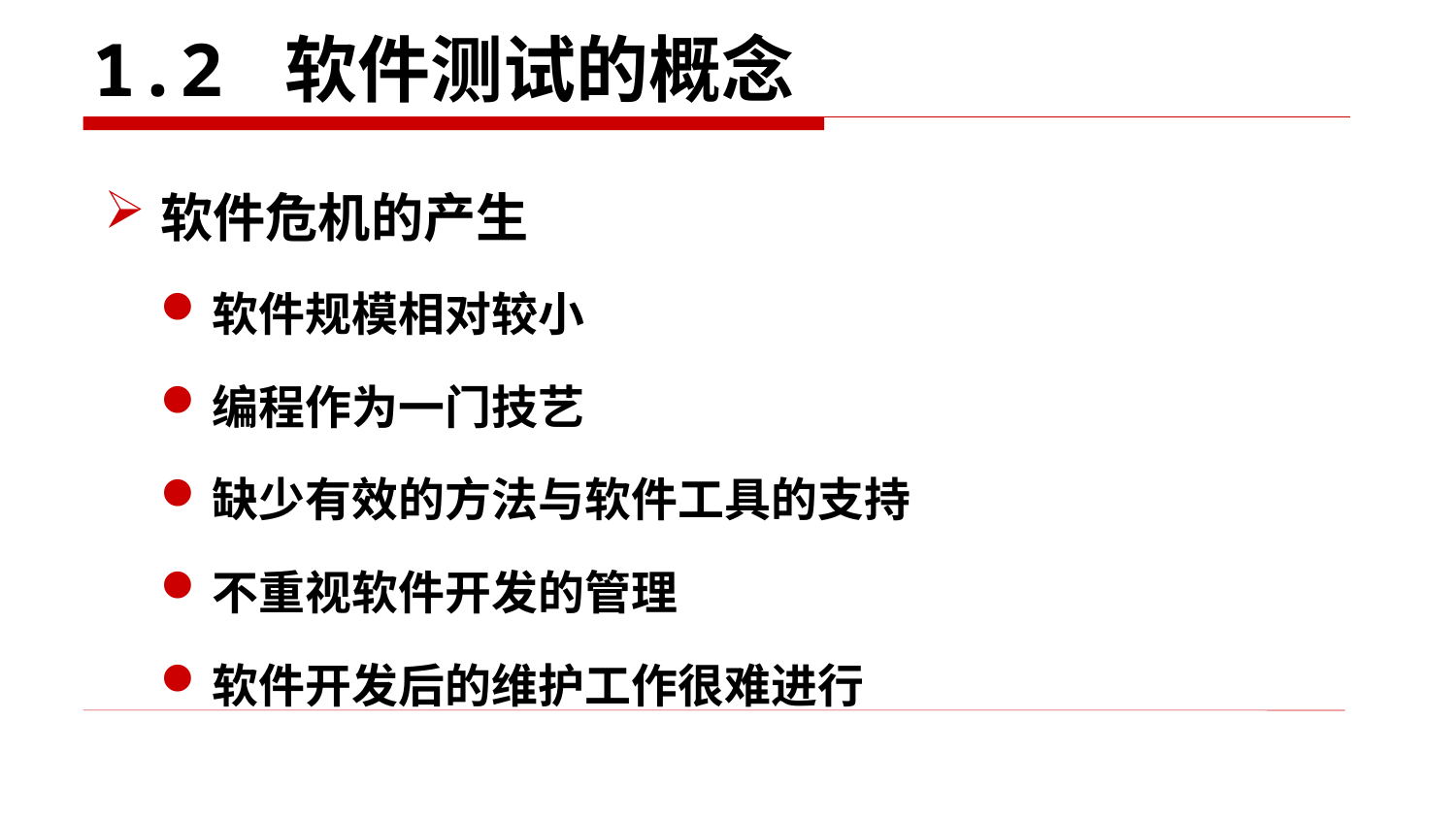

# 1.2 软件测试的概念
软件危机的产生
软件规模相对较小
编程作为一门技艺
缺少有效的方法与软件工具的支持
不重视软件开发的管理
软件开发后的维护工作很难进行